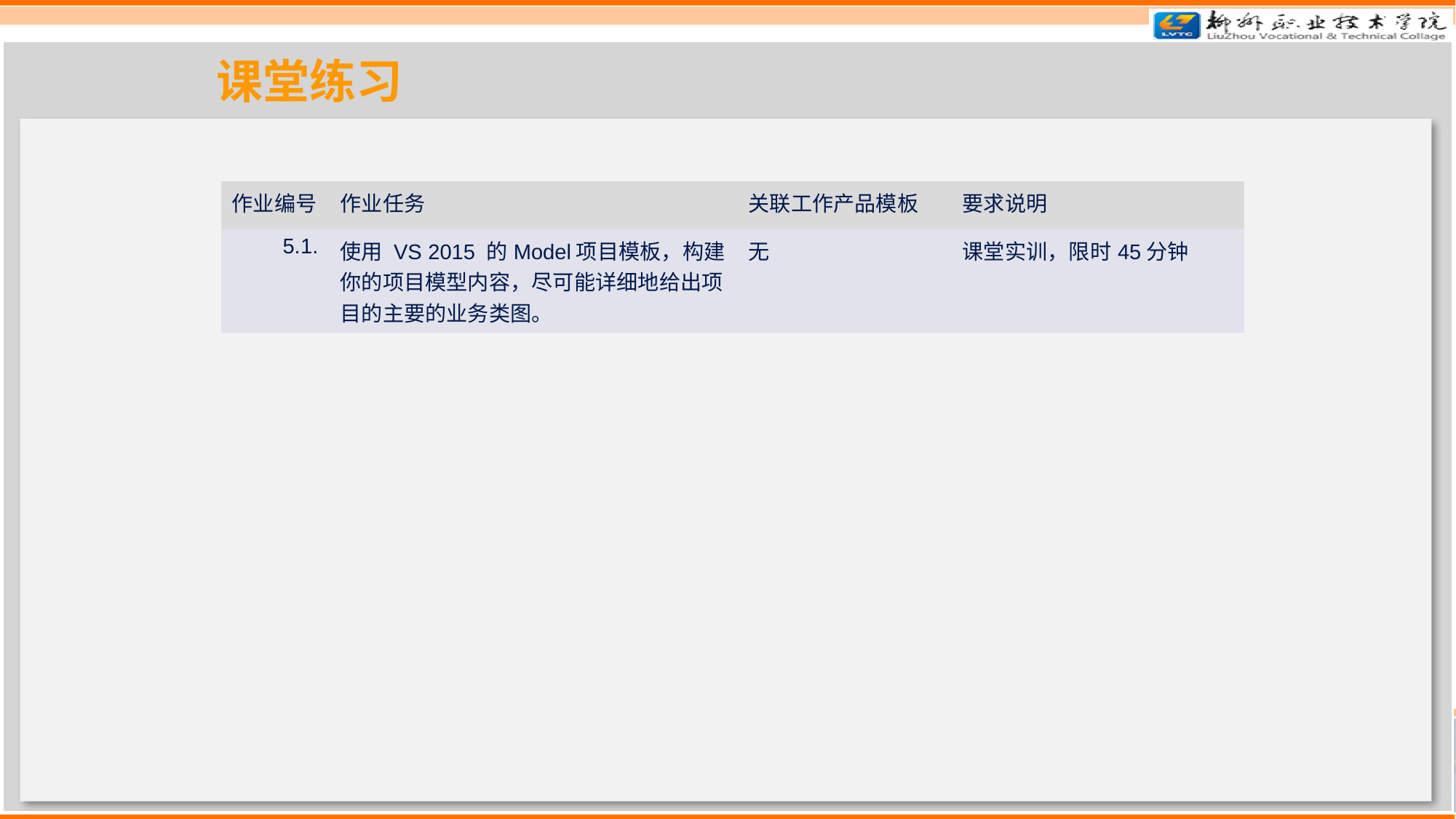

课堂练习
| 作业编号 | 作业任务 | 关联工作产品模板 | 要求说明 |
| --- | --- | --- | --- |
| 5.1. | 使用 VS 2015 的Model项目模板，构建你的项目模型内容，尽可能详细地给出项目的主要的业务类图。 | 无 | 课堂实训，限时45分钟 |